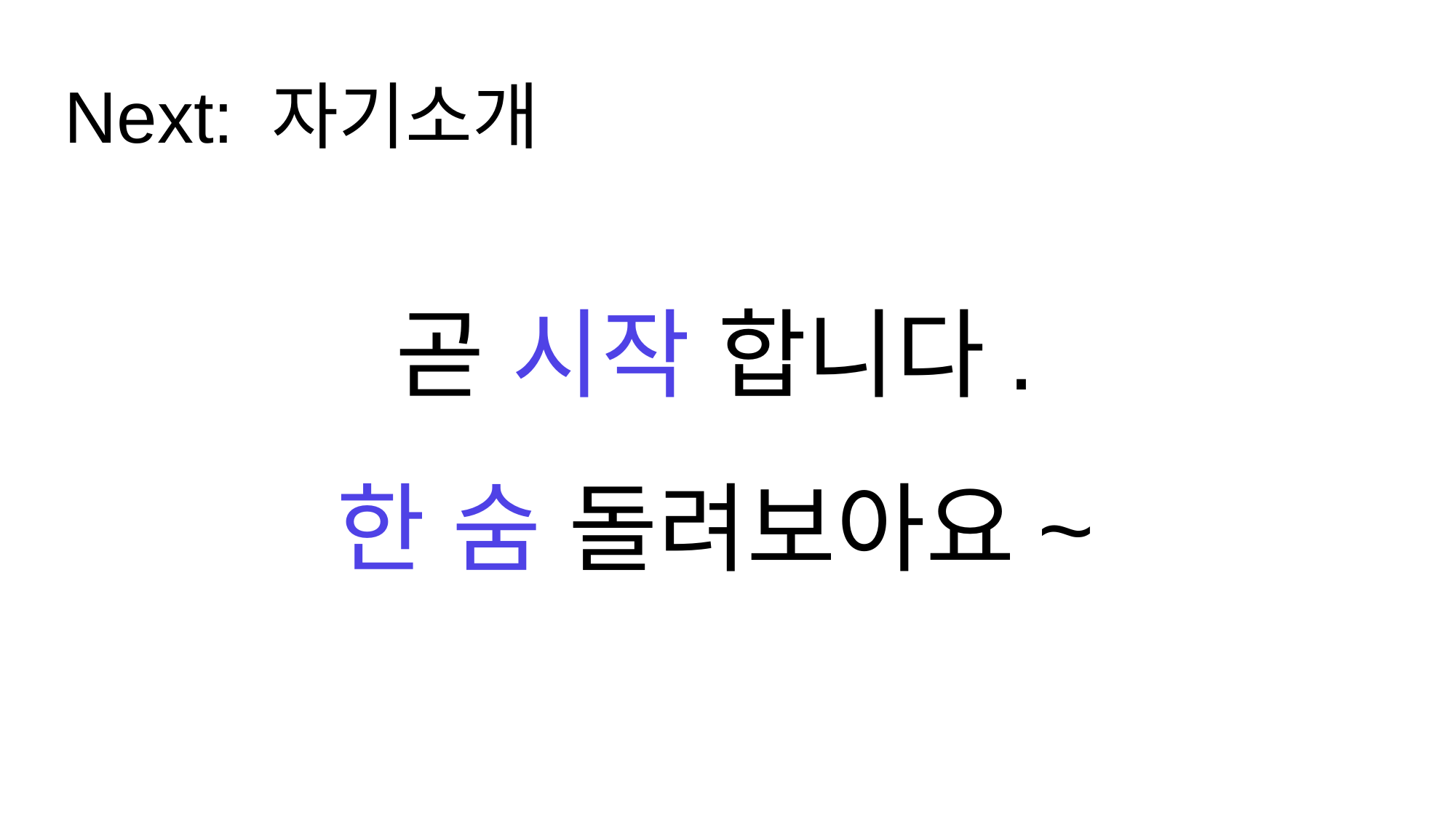

Next: 자기소개
곧 시작 합니다.
한 숨 돌려보아요~